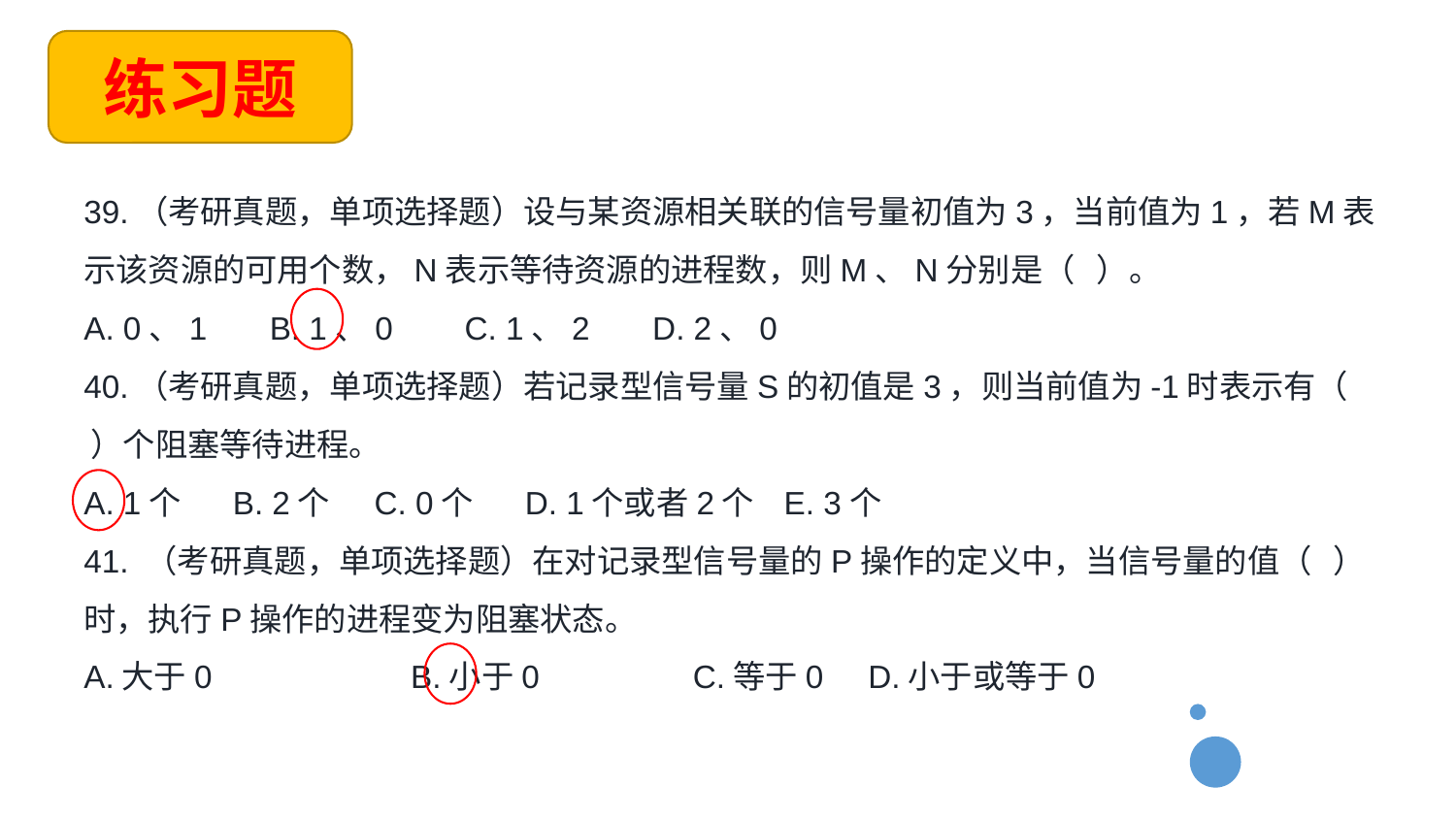

练习题
39.（考研真题，单项选择题）设与某资源相关联的信号量初值为3，当前值为1，若M表示该资源的可用个数，N表示等待资源的进程数，则M、N分别是（   ）。
A. 0、1       B. 1、0        C. 1、2       D. 2、0
40.（考研真题，单项选择题）若记录型信号量S的初值是3，则当前值为-1时表示有（   ）个阻塞等待进程。
A. 1个      B. 2个     C. 0个      D. 1个或者2个   E. 3个
41. （考研真题，单项选择题）在对记录型信号量的P操作的定义中，当信号量的值（   ）时，执行P操作的进程变为阻塞状态。
A.大于0		    B.小于0	   C.等于0     D.小于或等于0